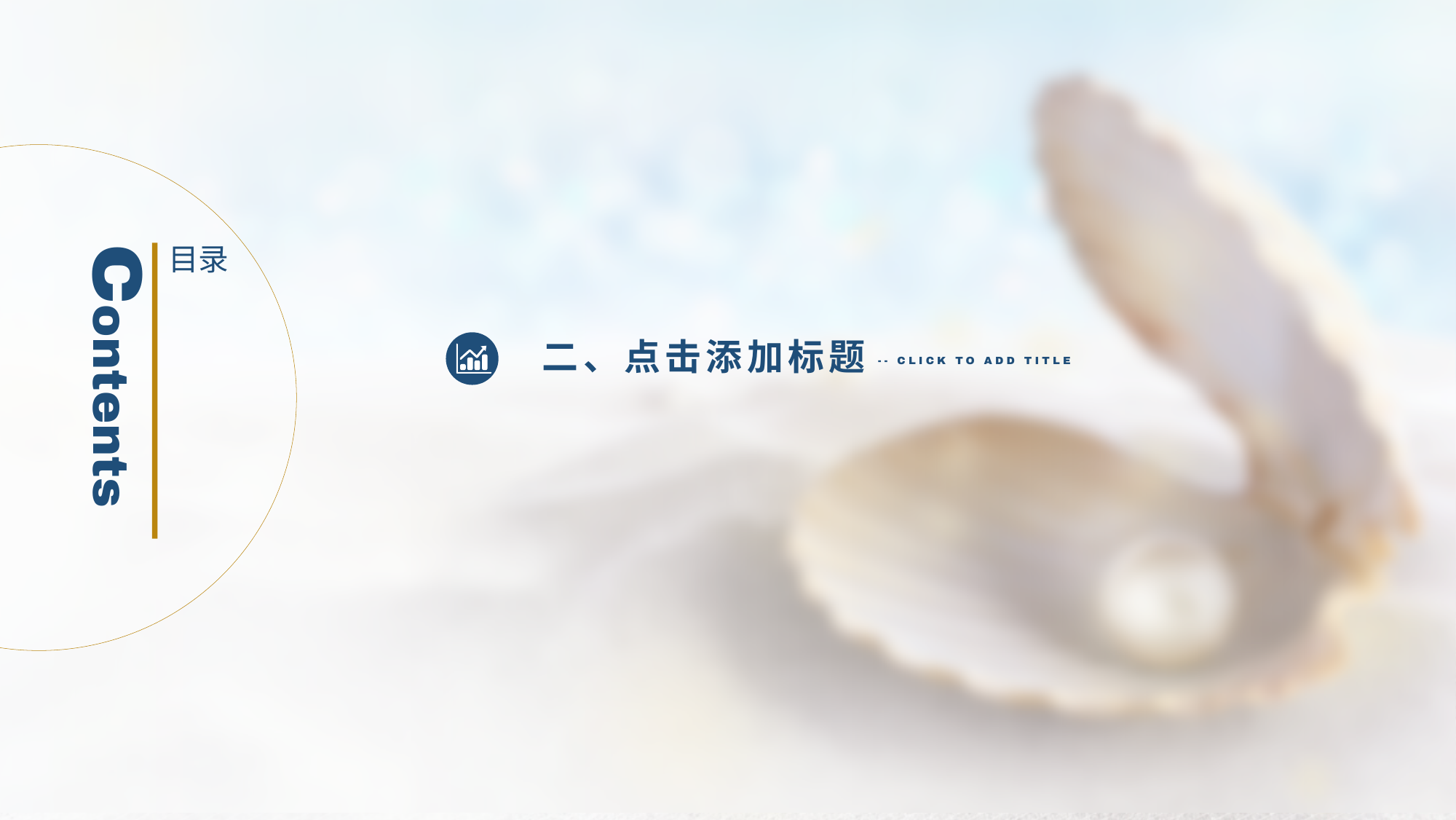

contents
目录

二、点击添加标题
-- CLICK TO ADD TITLE